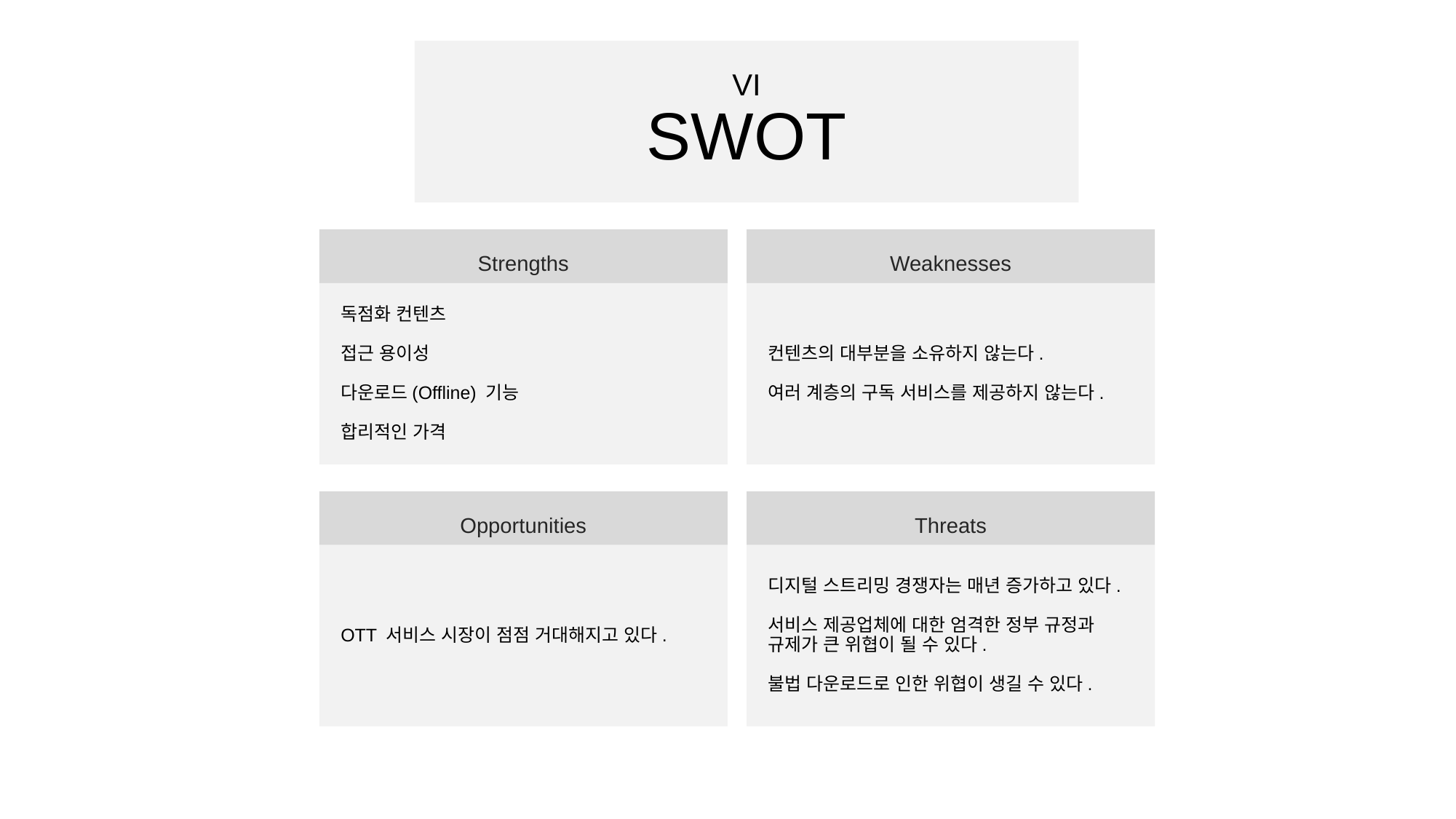

VI
SWOT
Strengths
Weaknesses
독점화 컨텐츠

접근 용이성

다운로드(Offline) 기능

합리적인 가격
컨텐츠의 대부분을 소유하지 않는다.

여러 계층의 구독 서비스를 제공하지 않는다.
Opportunities
Threats
OTT 서비스 시장이 점점 거대해지고 있다.
디지털 스트리밍 경쟁자는 매년 증가하고 있다.

서비스 제공업체에 대한 엄격한 정부 규정과 규제가 큰 위협이 될 수 있다.

불법 다운로드로 인한 위협이 생길 수 있다.